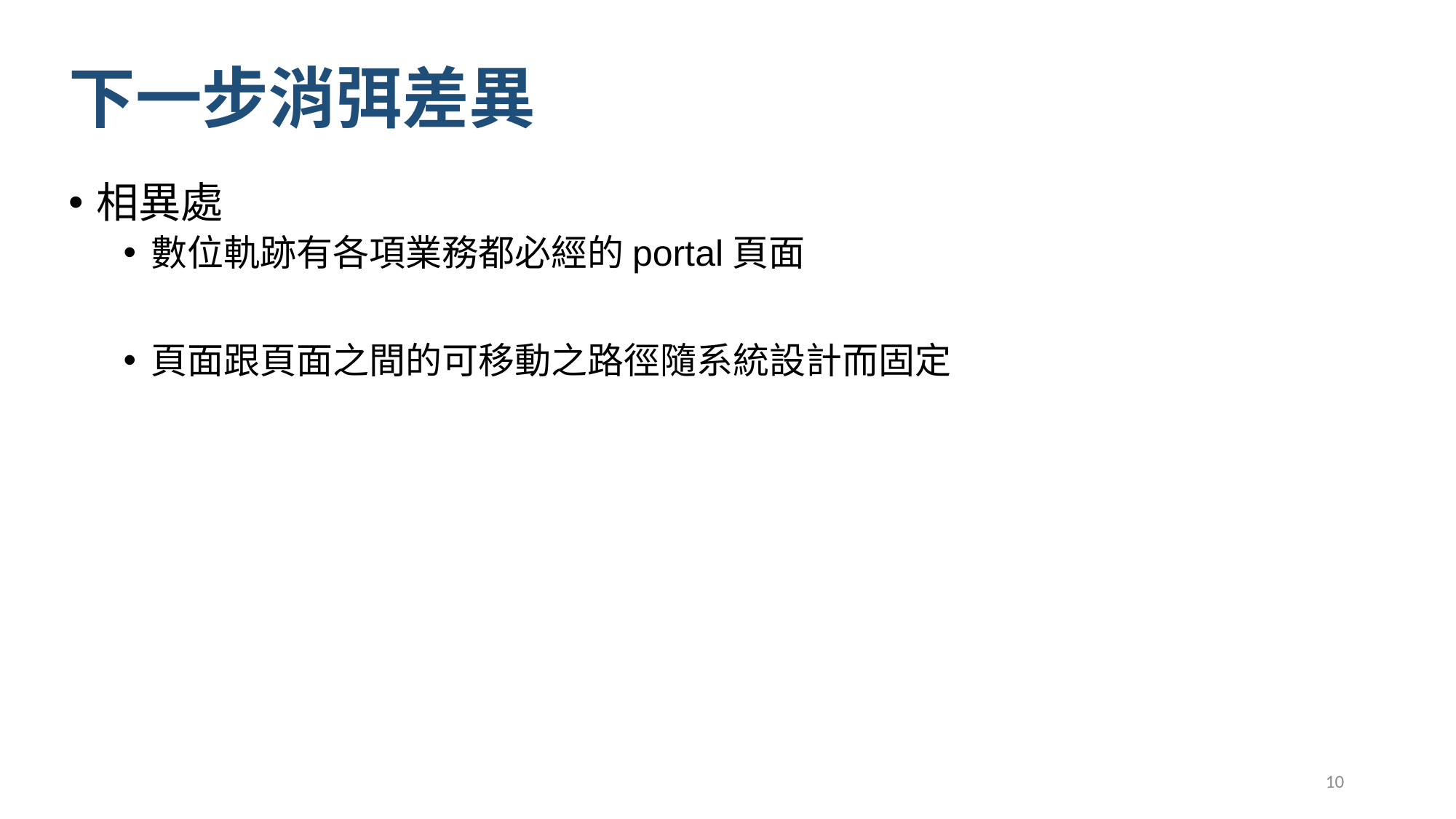

# 下一步消弭差異
相異處
數位軌跡有各項業務都必經的portal頁面

頁面跟頁面之間的可移動之路徑隨系統設計而固定

10